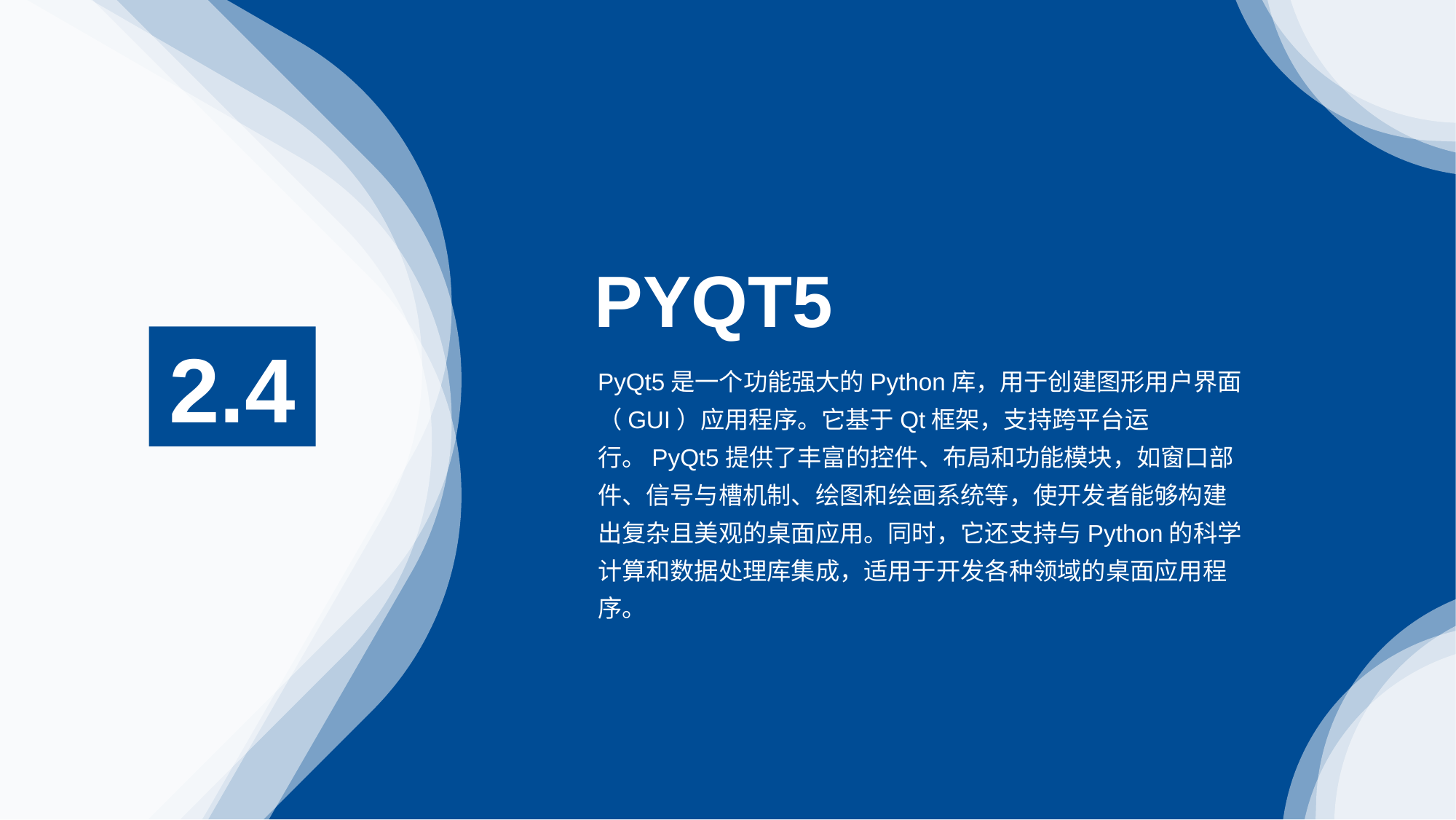

PYQT5
PyQt5是一个功能强大的Python库，用于创建图形用户界面（GUI）应用程序。它基于Qt框架，支持跨平台运行。PyQt5提供了丰富的控件、布局和功能模块，如窗口部件、信号与槽机制、绘图和绘画系统等，使开发者能够构建出复杂且美观的桌面应用。同时，它还支持与Python的科学计算和数据处理库集成，适用于开发各种领域的桌面应用程序。
2.4